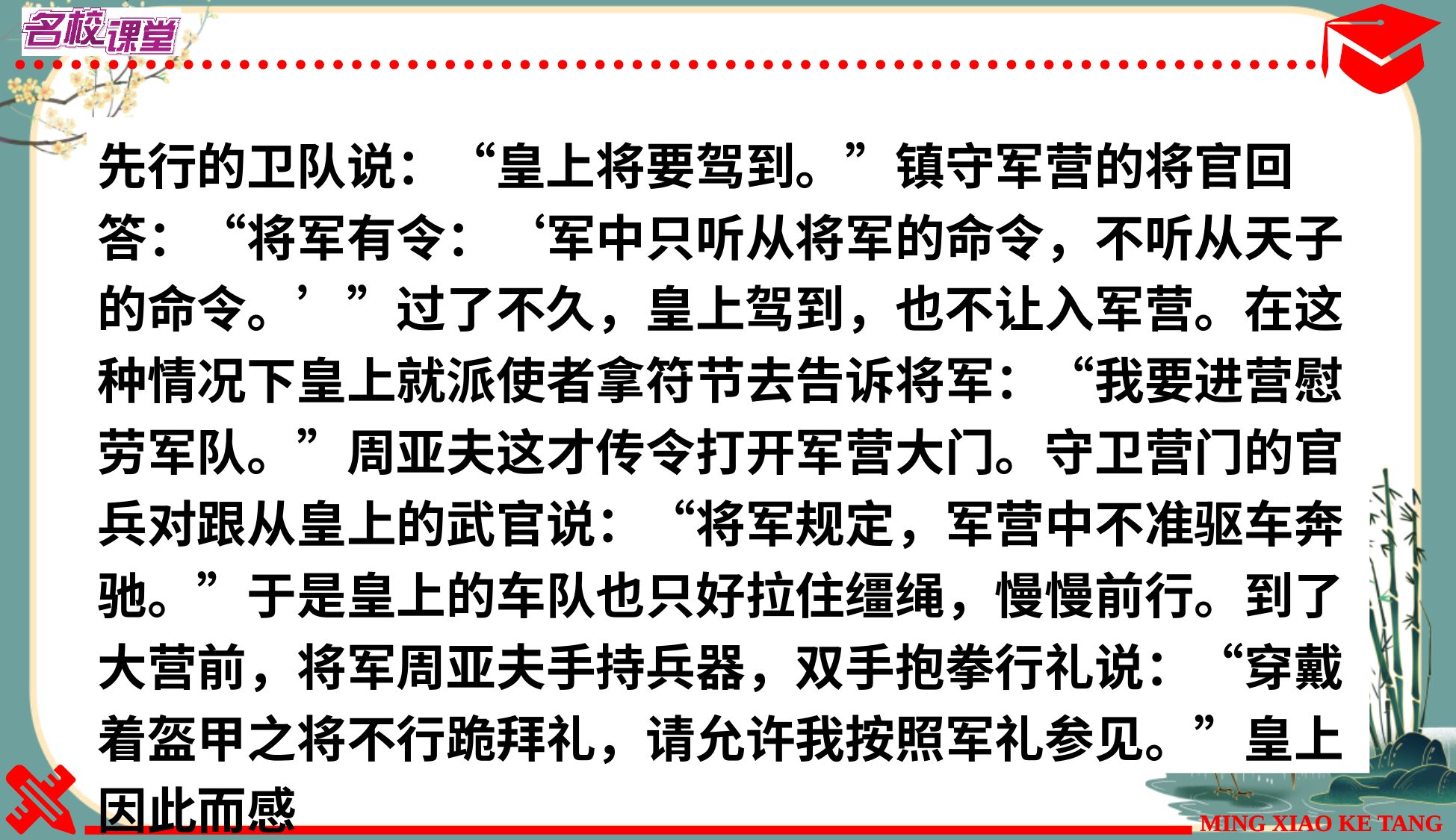

先行的卫队说：“皇上将要驾到。”镇守军营的将官回答：“将军有令：‘军中只听从将军的命令，不听从天子的命令。’”过了不久，皇上驾到，也不让入军营。在这种情况下皇上就派使者拿符节去告诉将军：“我要进营慰劳军队。”周亚夫这才传令打开军营大门。守卫营门的官兵对跟从皇上的武官说：“将军规定，军营中不准驱车奔驰。”于是皇上的车队也只好拉住缰绳，慢慢前行。到了大营前，将军周亚夫手持兵器，双手抱拳行礼说：“穿戴着盔甲之将不行跪拜礼，请允许我按照军礼参见。”皇上因此而感